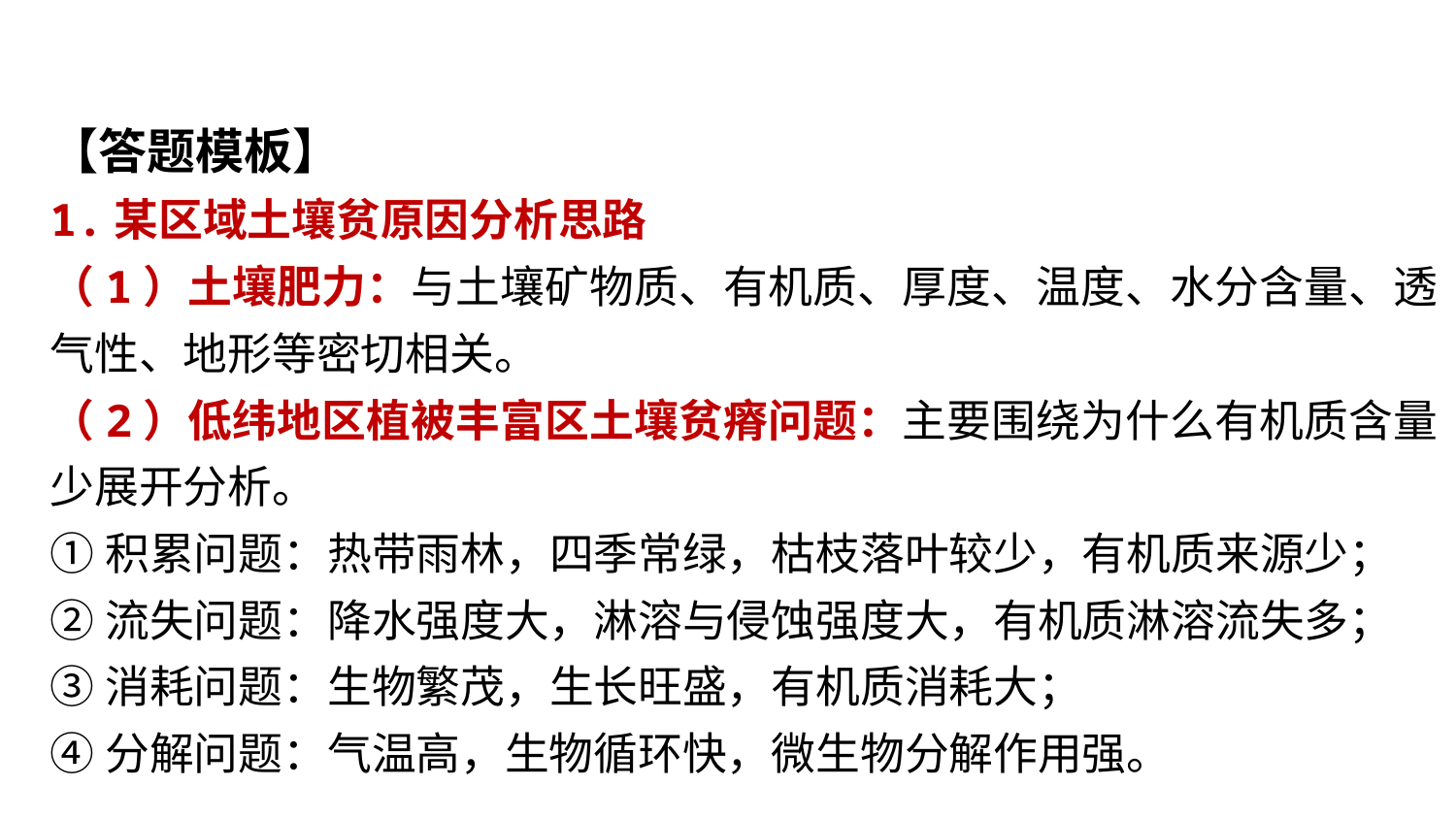

【答题模板】
1.某区域土壤贫原因分析思路
（1）土壤肥力：与土壤矿物质、有机质、厚度、温度、水分含量、透气性、地形等密切相关。
（2）低纬地区植被丰富区土壤贫瘠问题：主要围绕为什么有机质含量少展开分析。
①积累问题：热带雨林，四季常绿，枯枝落叶较少，有机质来源少；
②流失问题：降水强度大，淋溶与侵蚀强度大，有机质淋溶流失多；
③消耗问题：生物繁茂，生长旺盛，有机质消耗大；
④分解问题：气温高，生物循环快，微生物分解作用强。